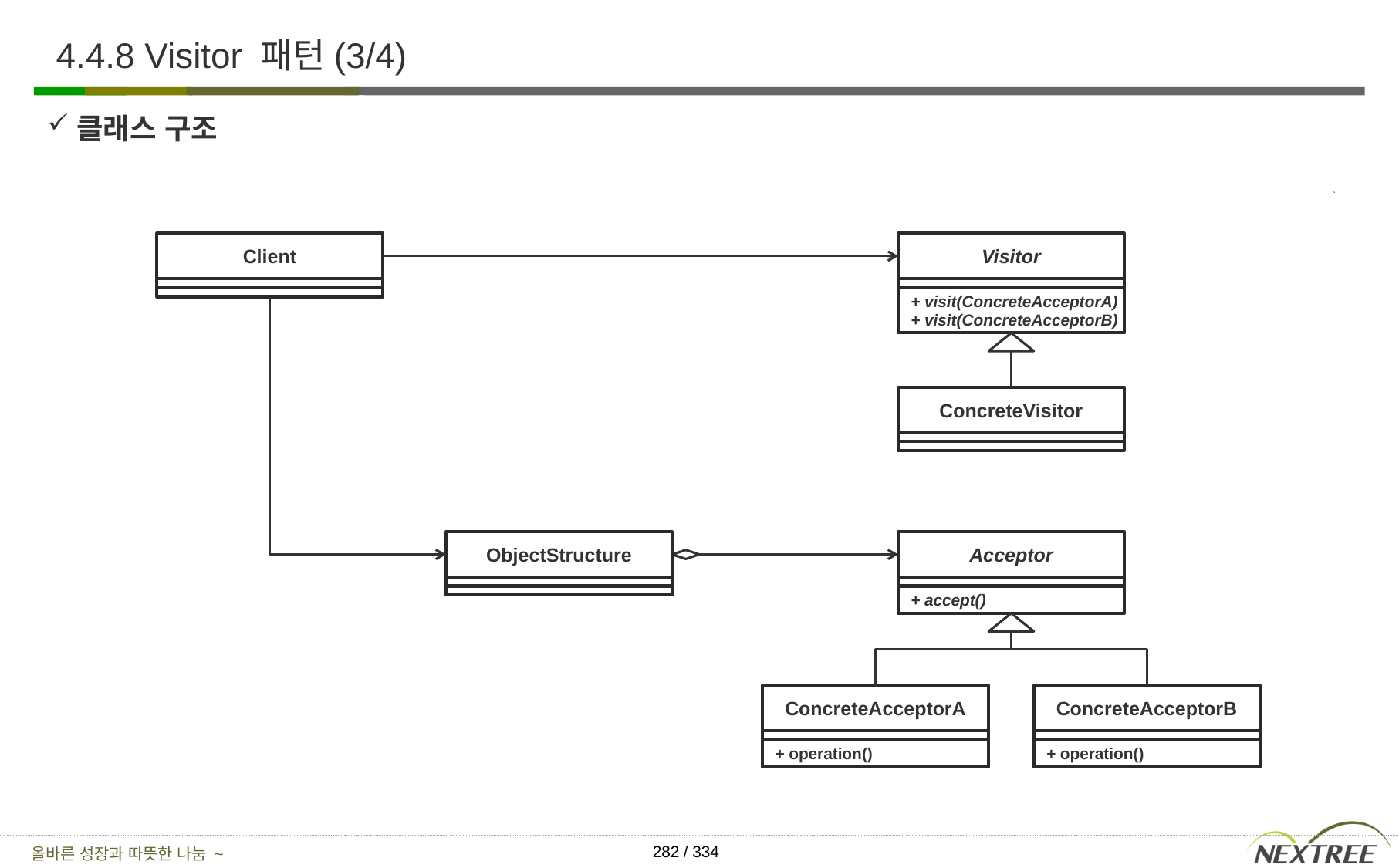

# 4.4.8 Visitor 패턴(3/4)
클래스 구조
Client
Visitor

+ visit(ConcreteAcceptorA)
+ visit(ConcreteAcceptorB)

ConcreteVisitor

Acceptor
ObjectStructure

+ accept()

ConcreteAcceptorA
ConcreteAcceptorB

+ operation()
+ operation()